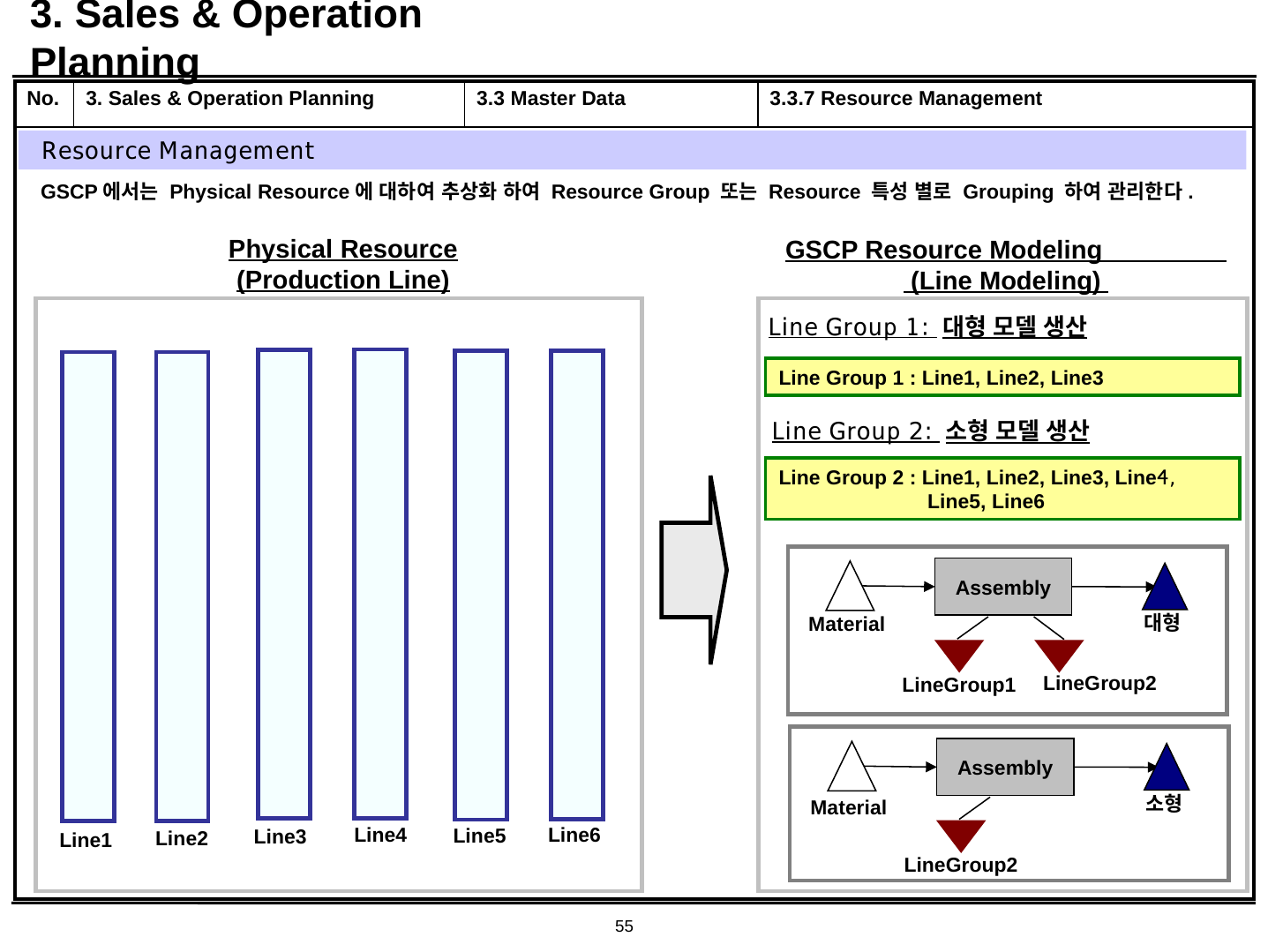

# 3. Sales & Operation Planning
| No. | 3. Sales & Operation Planning | 3.3 Master Data | 3.3.7 Resource Management |
| --- | --- | --- | --- |
|  |  |  |  |
Resource Management
GSCP에서는 Physical Resource에 대하여 추상화 하여 Resource Group 또는 Resource 특성 별로 Grouping 하여 관리한다.
Physical Resource (Production Line)
GSCP Resource Modeling                   (Line Modeling)

Line Group 1: 대형 모델 생산

Line Group 1 : Line1, Line2, Line3
Line Group 2: 소형 모델 생산
Line Group 2 : Line1, Line2, Line3, Line4,
                         Line5, Line6

Assembly

대형
Material

LineGroup2
LineGroup1

Assembly

소형
Material

Line4
Line6
Line5
Line3
Line2
Line1

LineGroup2
55